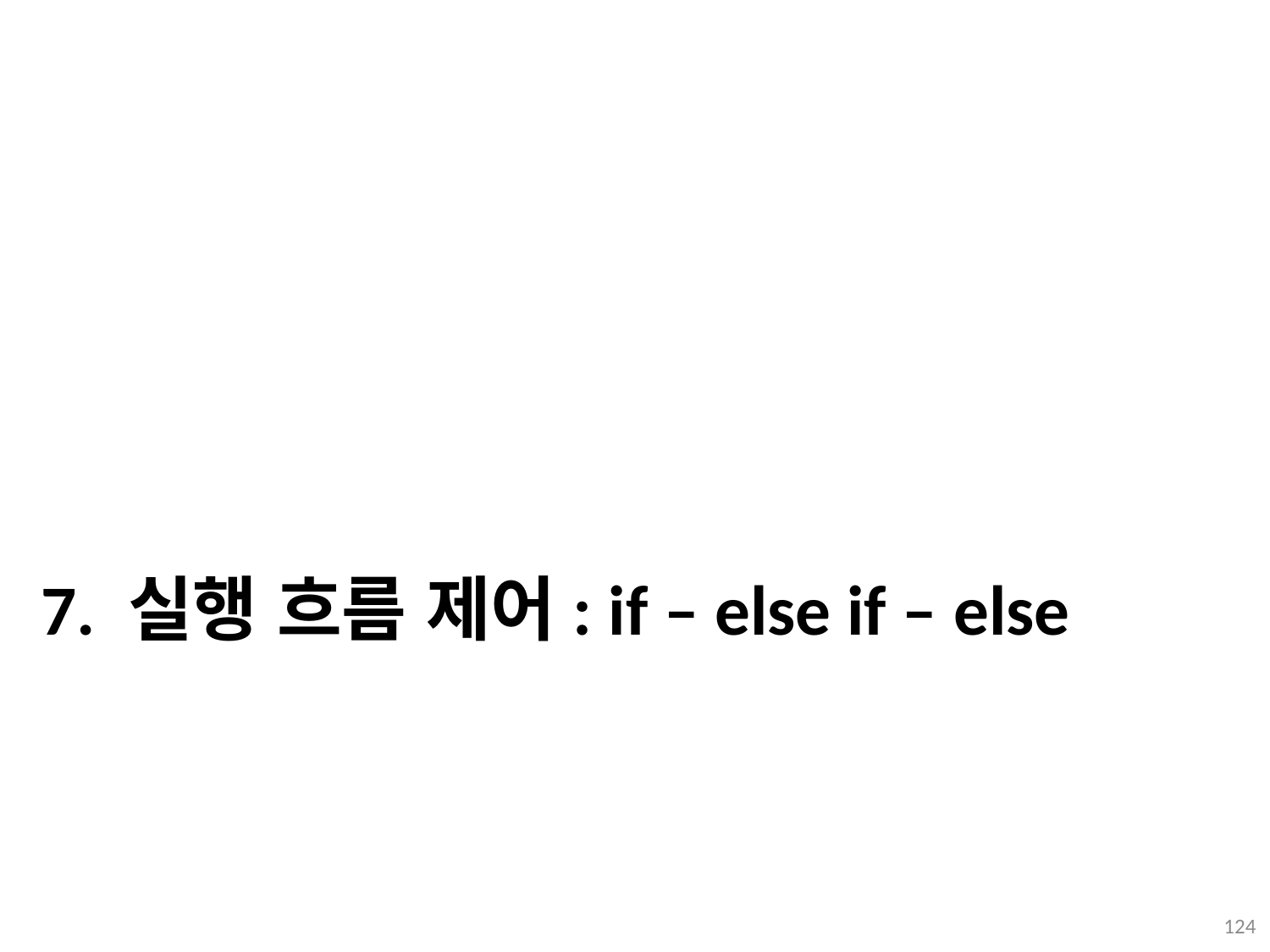

# 7. 실행 흐름 제어: if – else if – else
124